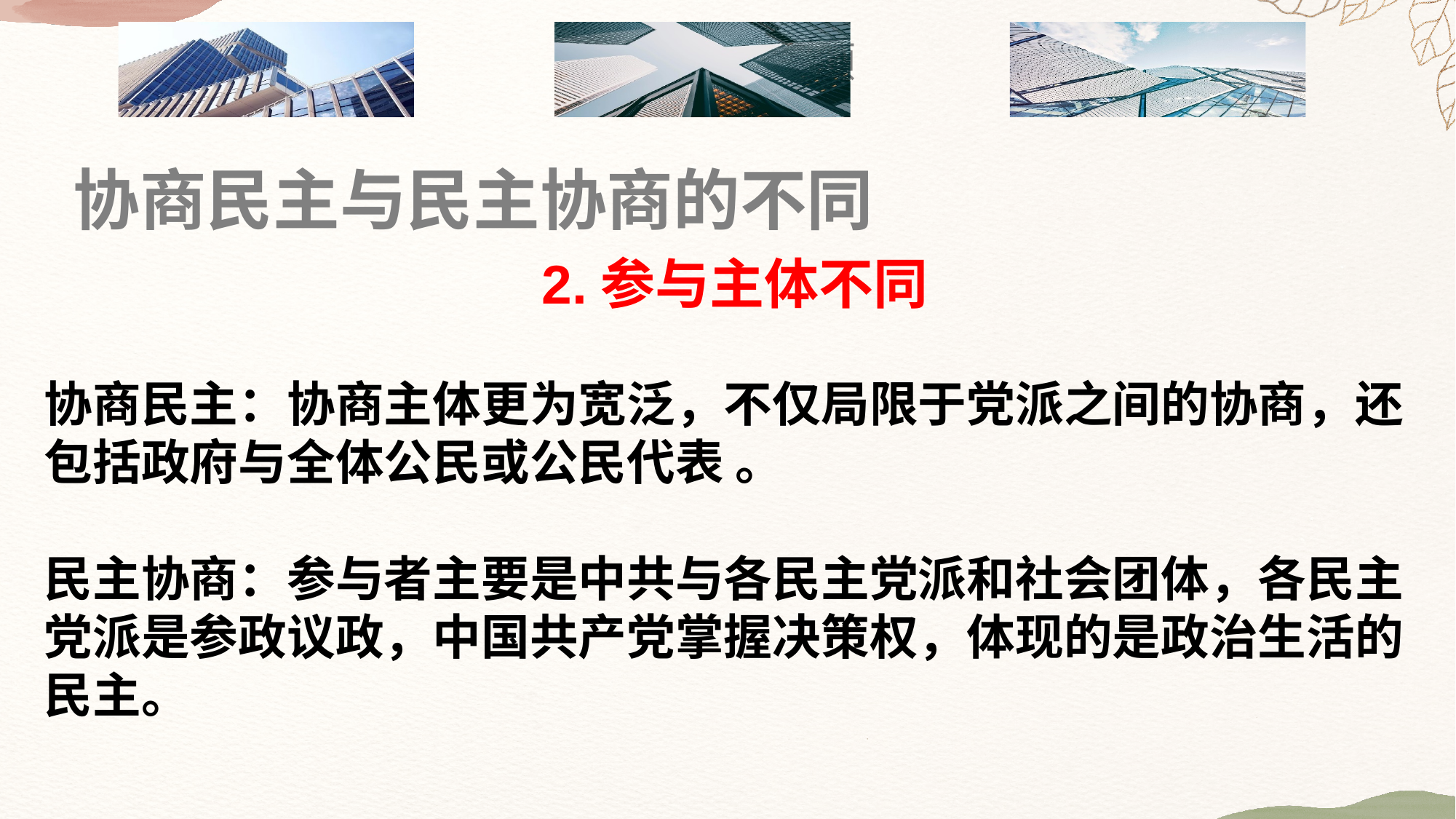

协商民主与民主协商的不同
2.参与主体不同

协商民主：协商主体更为宽泛，不仅局限于党派之间的协商，还包括政府与全体公民或公民代表 。

民主协商：参与者主要是中共与各民主党派和社会团体，各民主党派是参政议政，中国共产党掌握决策权，体现的是政治生活的民主。